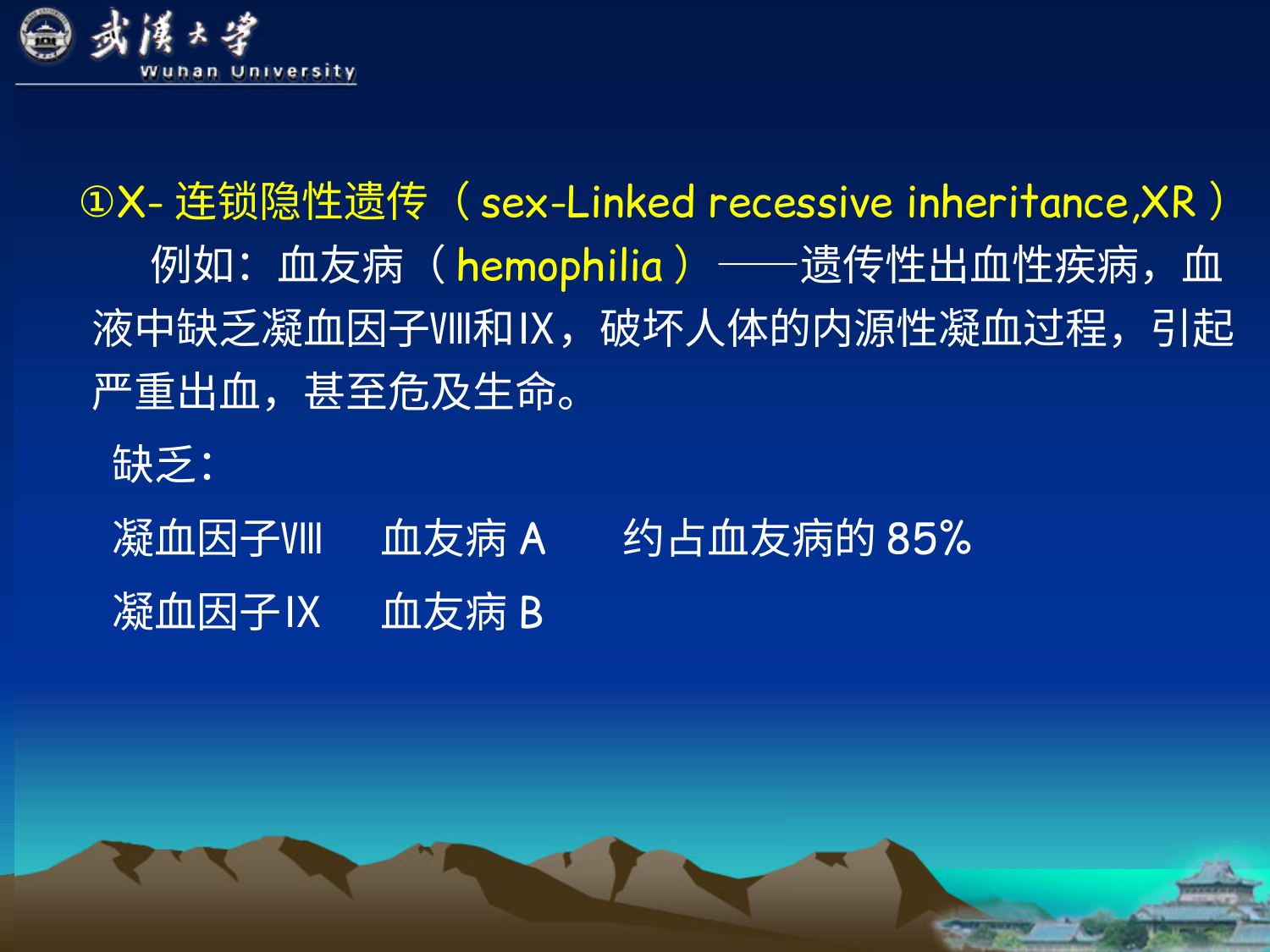

①X-连锁隐性遗传（sex-Linked recessive inheritance,XR）
          例如：血友病（hemophilia）——遗传性出血性疾病，血液中缺乏凝血因子Ⅷ和Ⅸ，破坏人体的内源性凝血过程，引起严重出血，甚至危及生命。
      缺乏：
      凝血因子Ⅷ      血友病A     约占血友病的85%
      凝血因子Ⅸ      血友病B